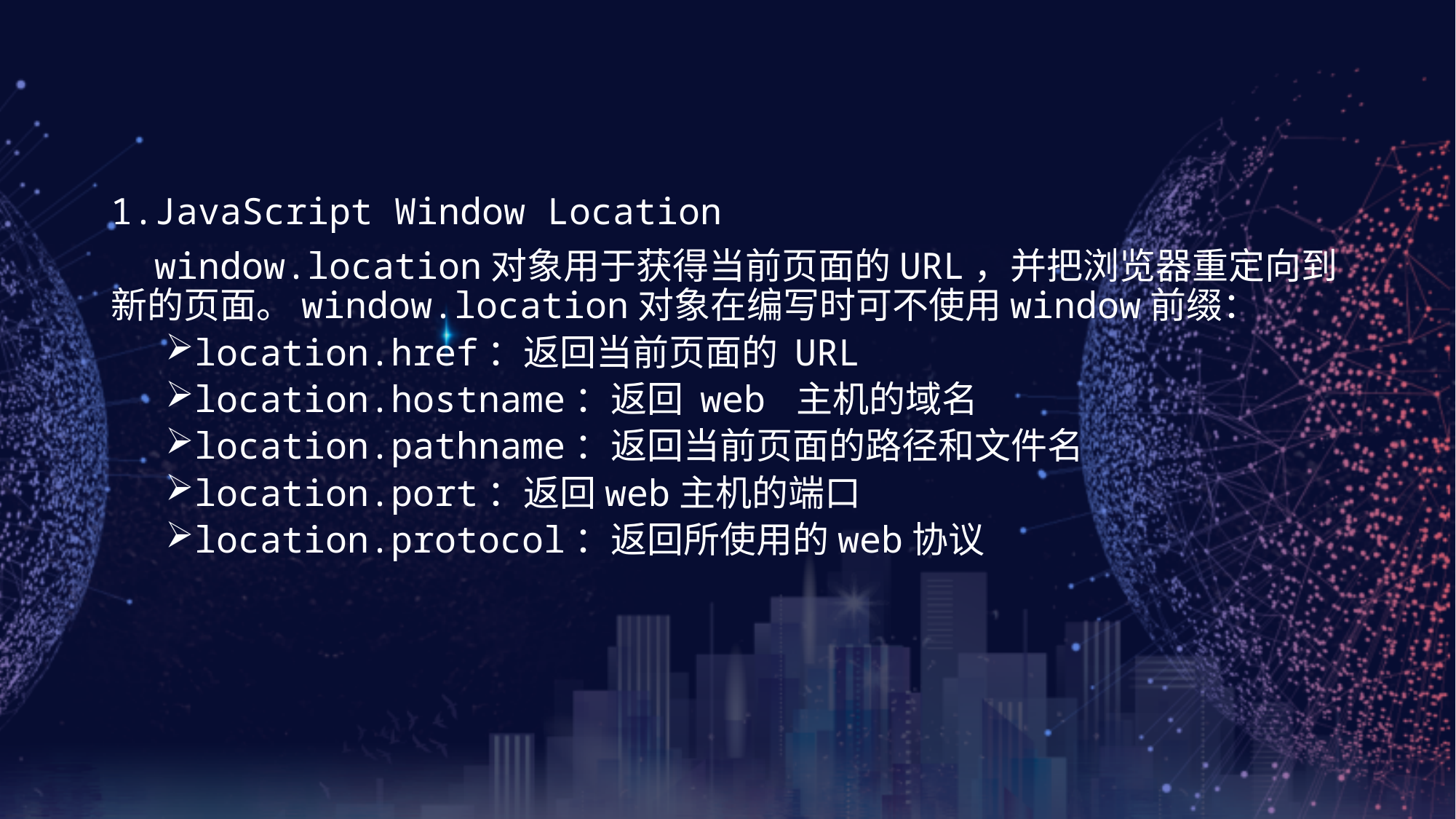

1.JavaScript Window Location
  window.location对象用于获得当前页面的URL，并把浏览器重定向到新的页面。window.location对象在编写时可不使用window前缀：
location.href：返回当前页面的 URL
location.hostname：返回 web 主机的域名
location.pathname：返回当前页面的路径和文件名
location.port：返回web主机的端口
location.protocol：返回所使用的web协议